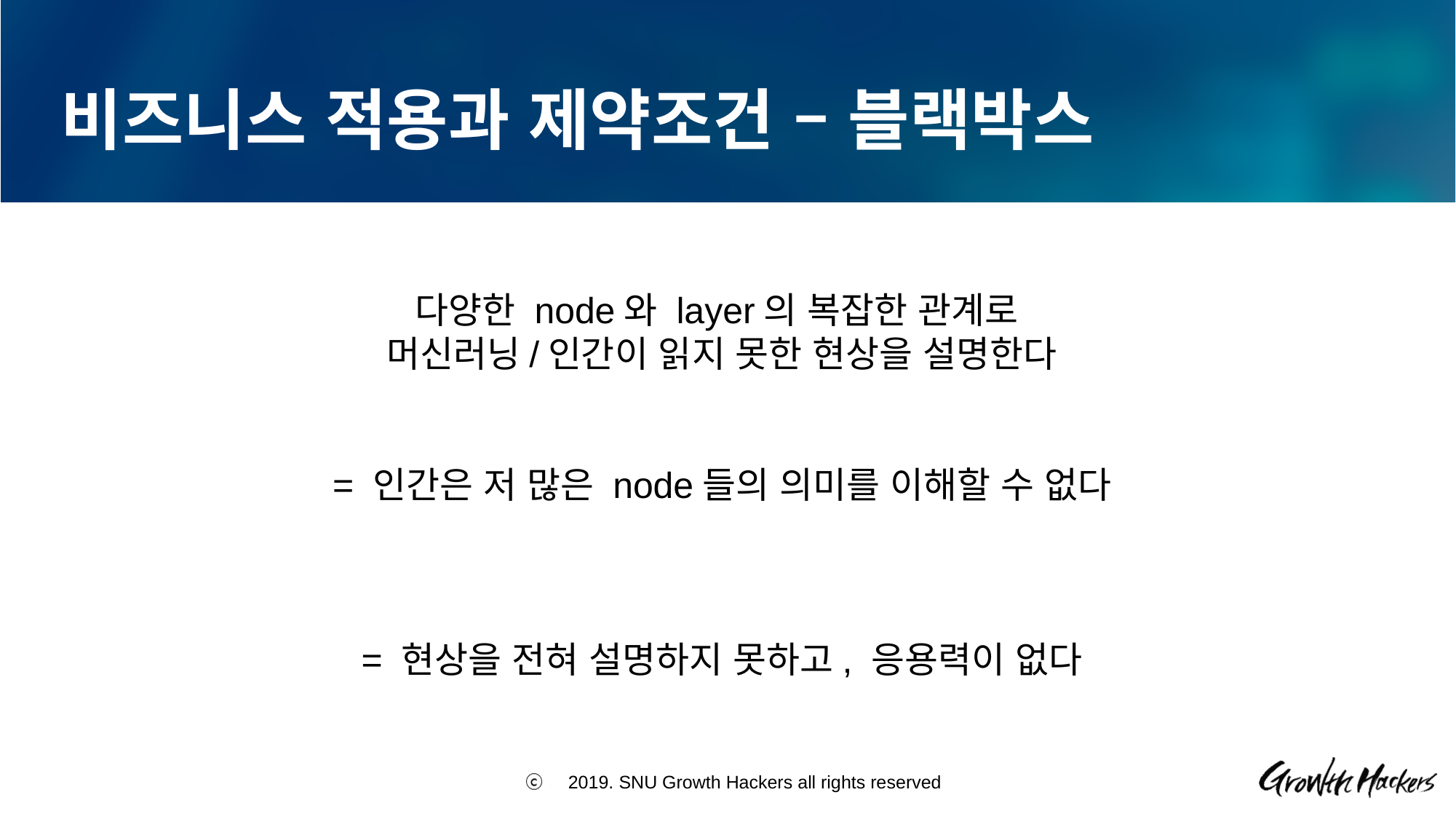

# 비즈니스 적용과 제약조건 – 블랙박스
다양한 node와 layer의 복잡한 관계로
머신러닝/인간이 읽지 못한 현상을 설명한다

= 인간은 저 많은 node들의 의미를 이해할 수 없다

= 현상을 전혀 설명하지 못하고, 응용력이 없다